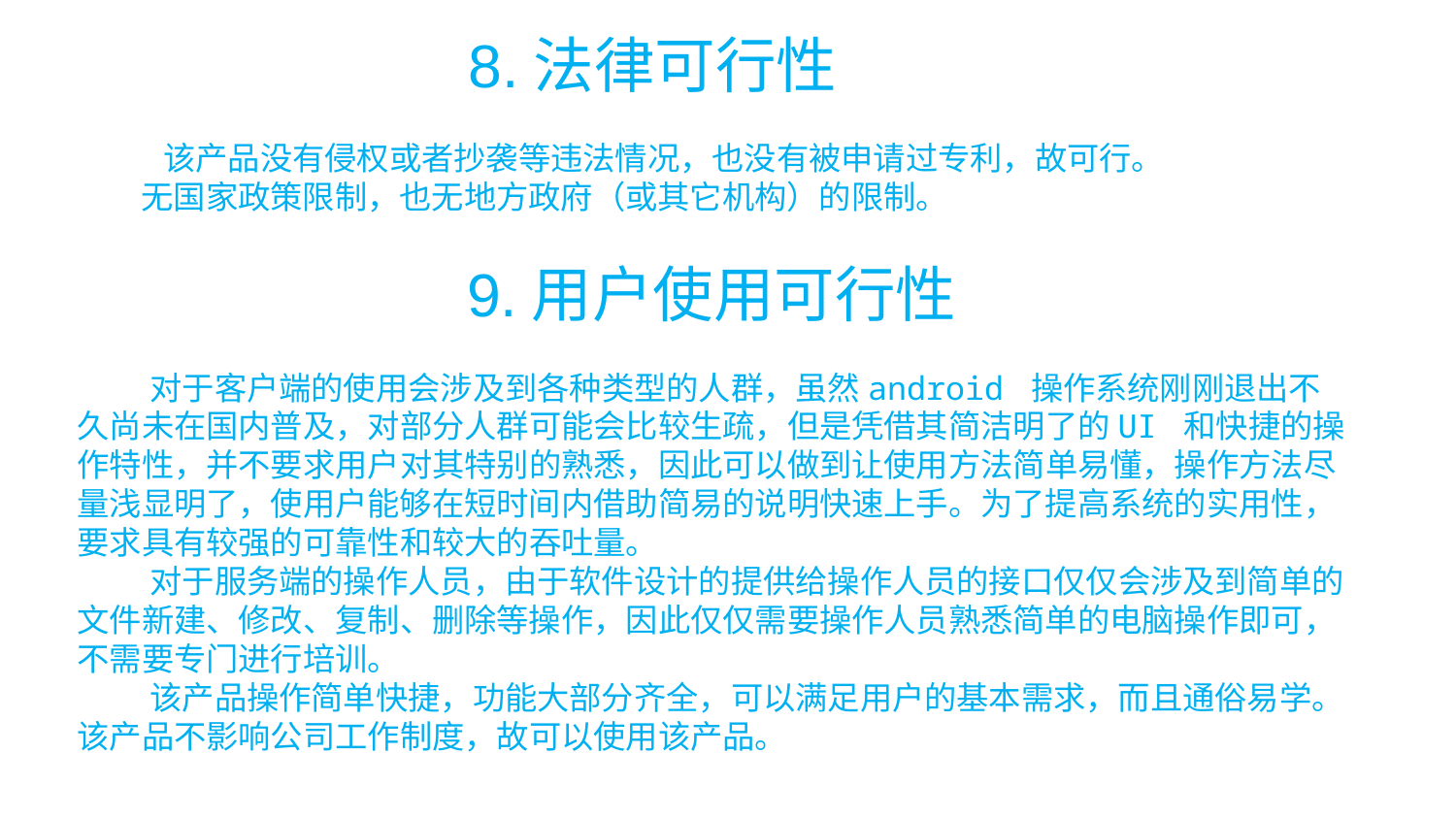

8.法律可行性

  该产品没有侵权或者抄袭等违法情况，也没有被申请过专利，故可行。
无国家政策限制，也无地方政府（或其它机构）的限制。
9.用户使用可行性

对于客户端的使用会涉及到各种类型的人群，虽然android 操作系统刚刚退出不久尚未在国内普及，对部分人群可能会比较生疏，但是凭借其简洁明了的UI 和快捷的操作特性，并不要求用户对其特别的熟悉，因此可以做到让使用方法简单易懂，操作方法尽量浅显明了，使用户能够在短时间内借助简易的说明快速上手。为了提高系统的实用性，要求具有较强的可靠性和较大的吞吐量。
对于服务端的操作人员，由于软件设计的提供给操作人员的接口仅仅会涉及到简单的文件新建、修改、复制、删除等操作，因此仅仅需要操作人员熟悉简单的电脑操作即可，不需要专门进行培训。
该产品操作简单快捷，功能大部分齐全，可以满足用户的基本需求，而且通俗易学。该产品不影响公司工作制度，故可以使用该产品。
用户注册登陆，保存用户记录的信息，以防更换手机导致丢失信息。